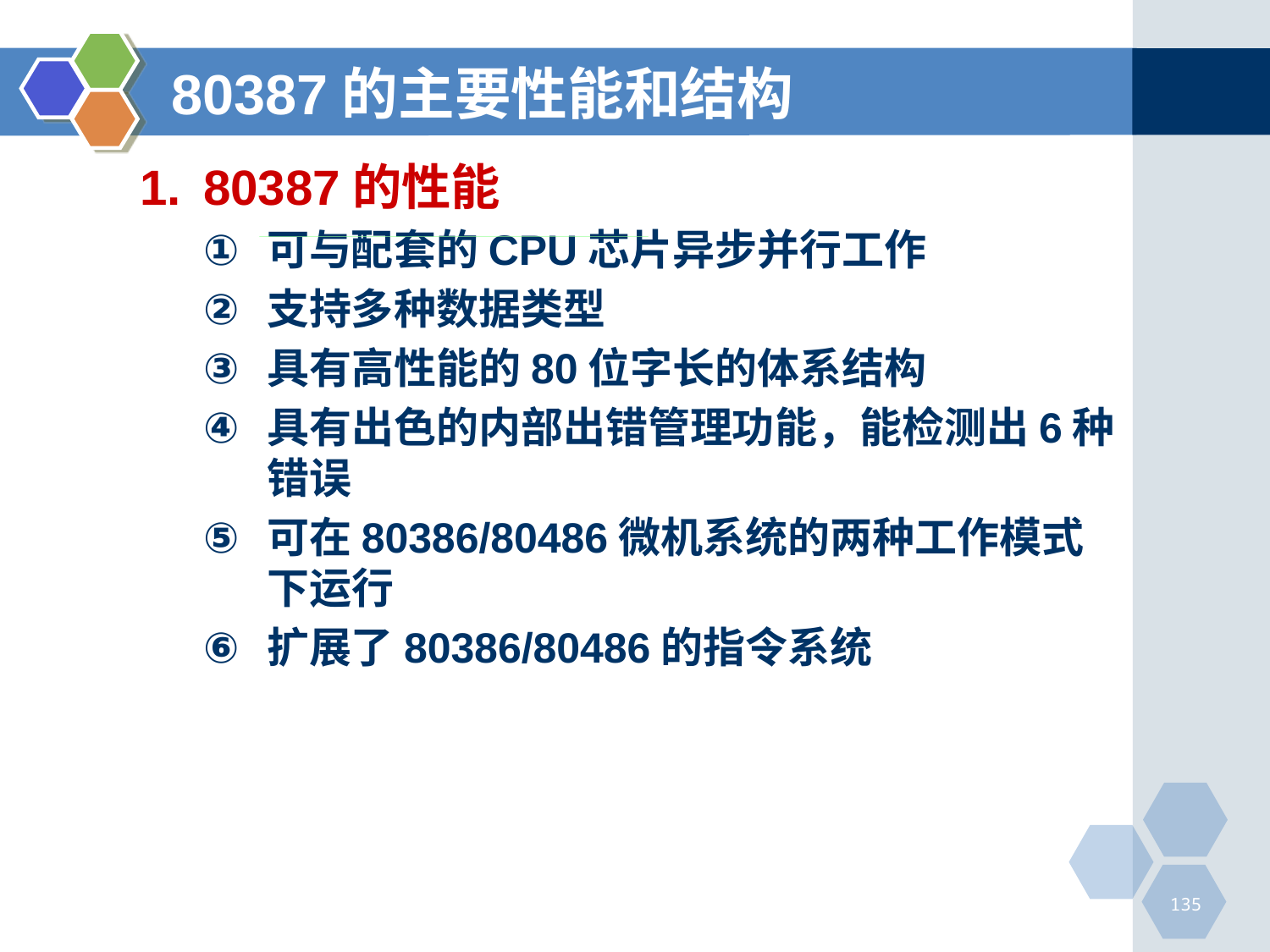

# 80387的主要性能和结构
80387的性能
可与配套的CPU芯片异步并行工作
支持多种数据类型
具有高性能的80位字长的体系结构
具有出色的内部出错管理功能，能检测出6种错误
可在80386/80486微机系统的两种工作模式下运行
扩展了80386/80486的指令系统

135